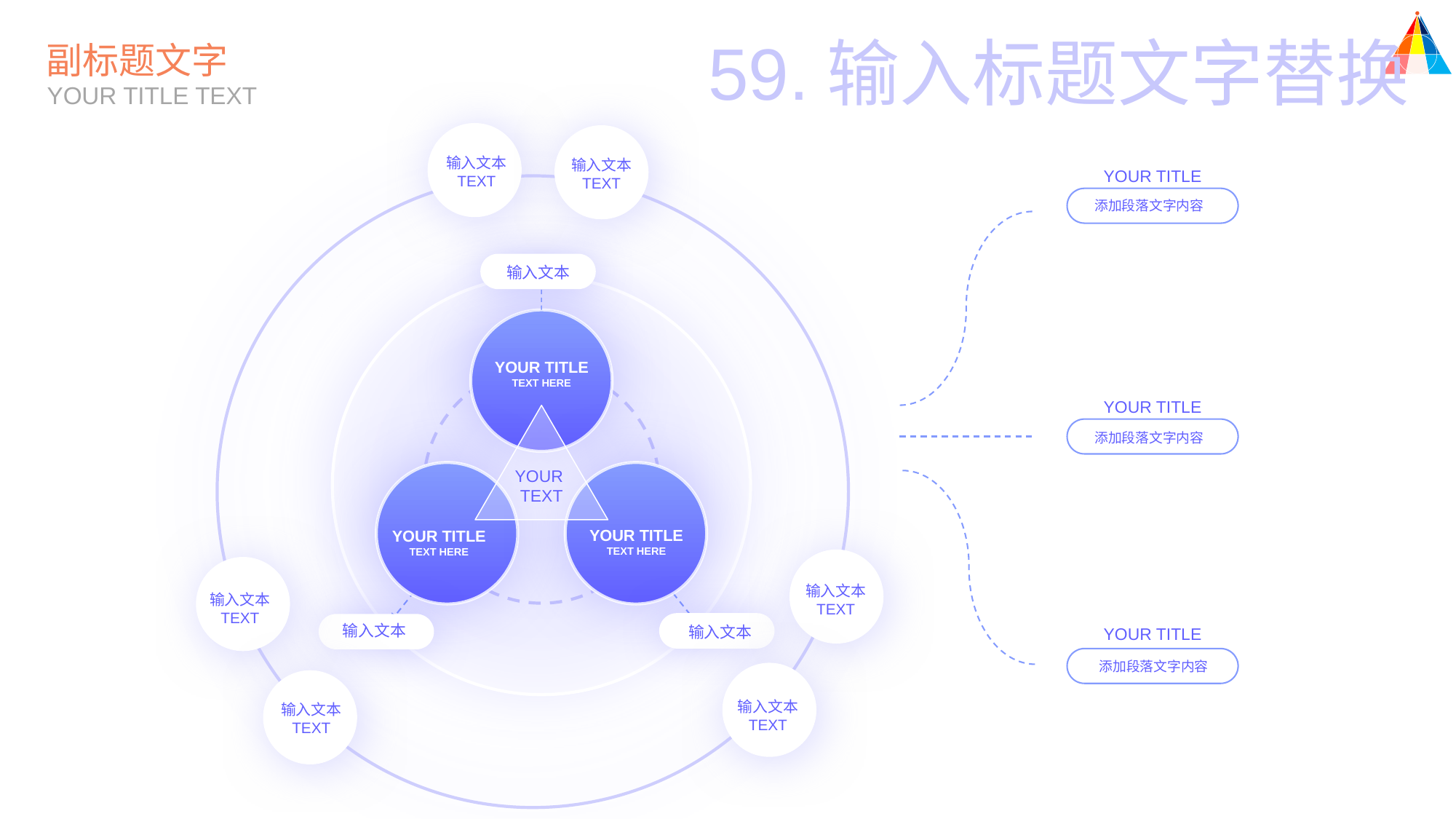

59.输入标题文字替换
副标题文字
YOUR TITLE TEXT

输入文本
TEXT
输入文本
TEXT
YOUR TITLE

添加段落文字内容

输入文本

YOUR TITLE
TEXT HERE

YOUR TITLE

添加段落文字内容
YOUR
TEXT

YOUR TITLE
TEXT HERE
YOUR TITLE
TEXT HERE

输入文本
TEXT
输入文本
TEXT

输入文本
输入文本
YOUR TITLE

添加段落文字内容

输入文本
TEXT
输入文本
TEXT